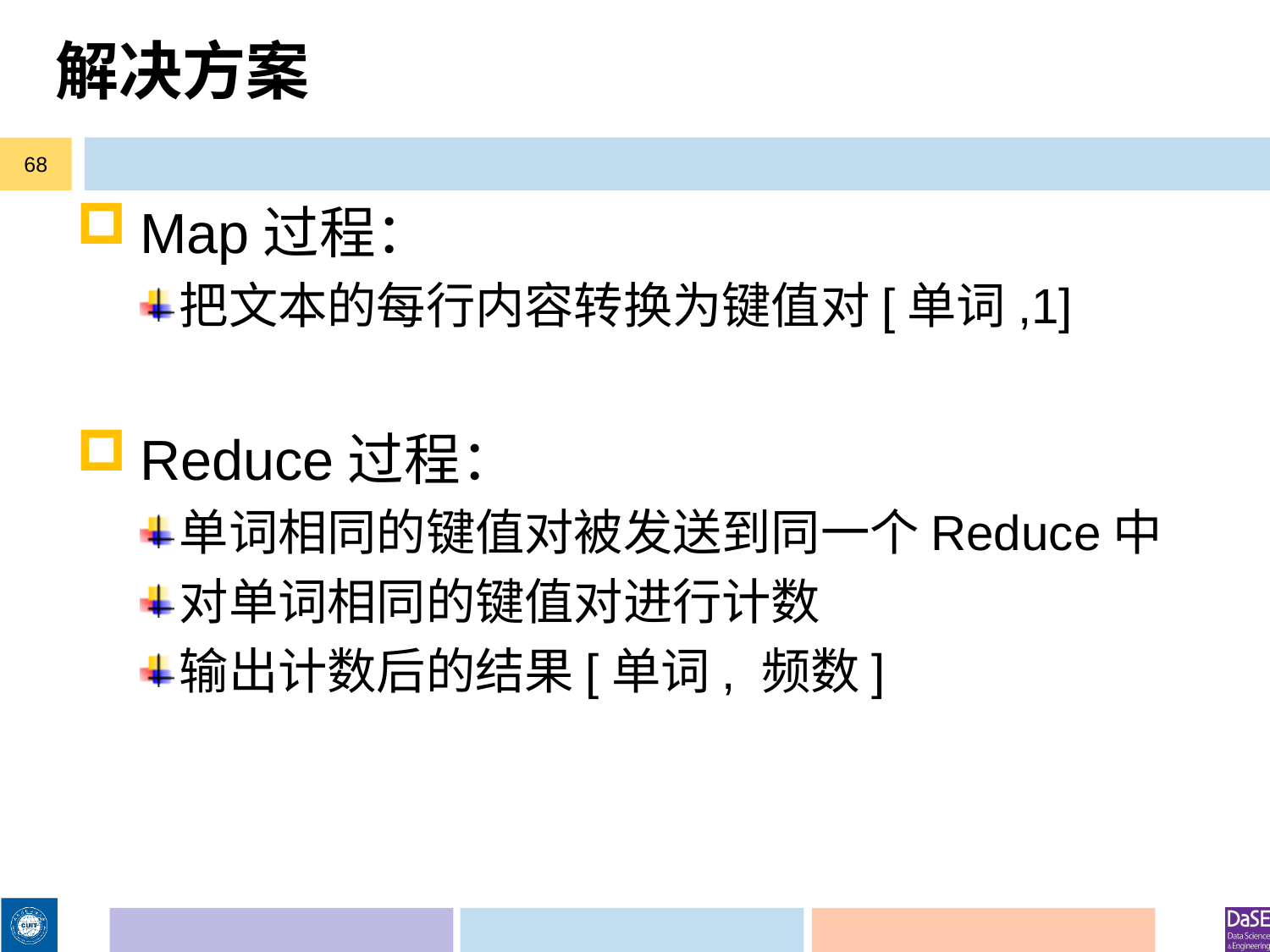

# 解决方案
68
Map过程：
把文本的每行内容转换为键值对[单词,1]

Reduce过程：
单词相同的键值对被发送到同一个Reduce中
对单词相同的键值对进行计数
输出计数后的结果[单词, 频数]